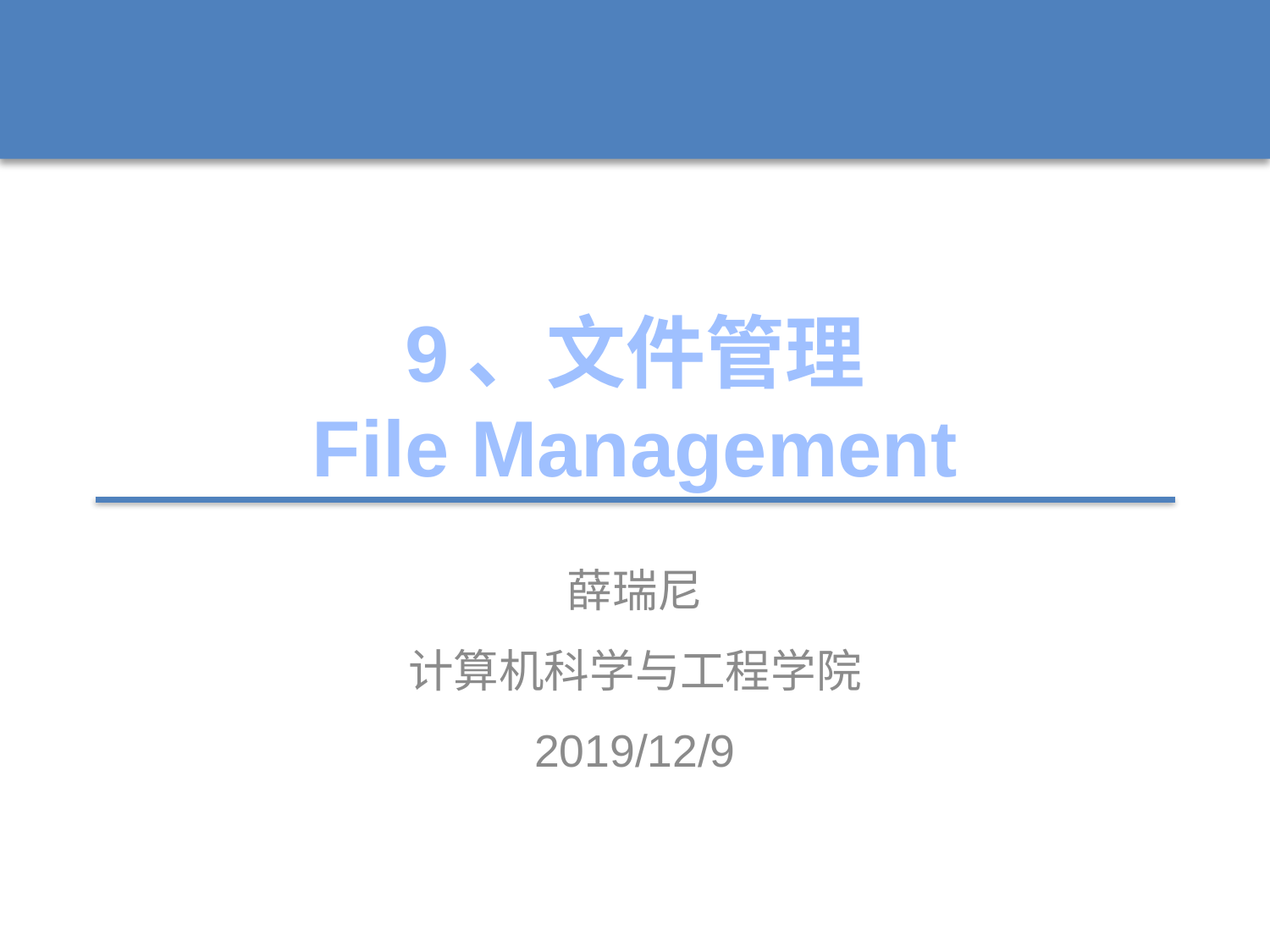

# 9、文件管理 File Management
薛瑞尼
计算机科学与工程学院
2019/12/9